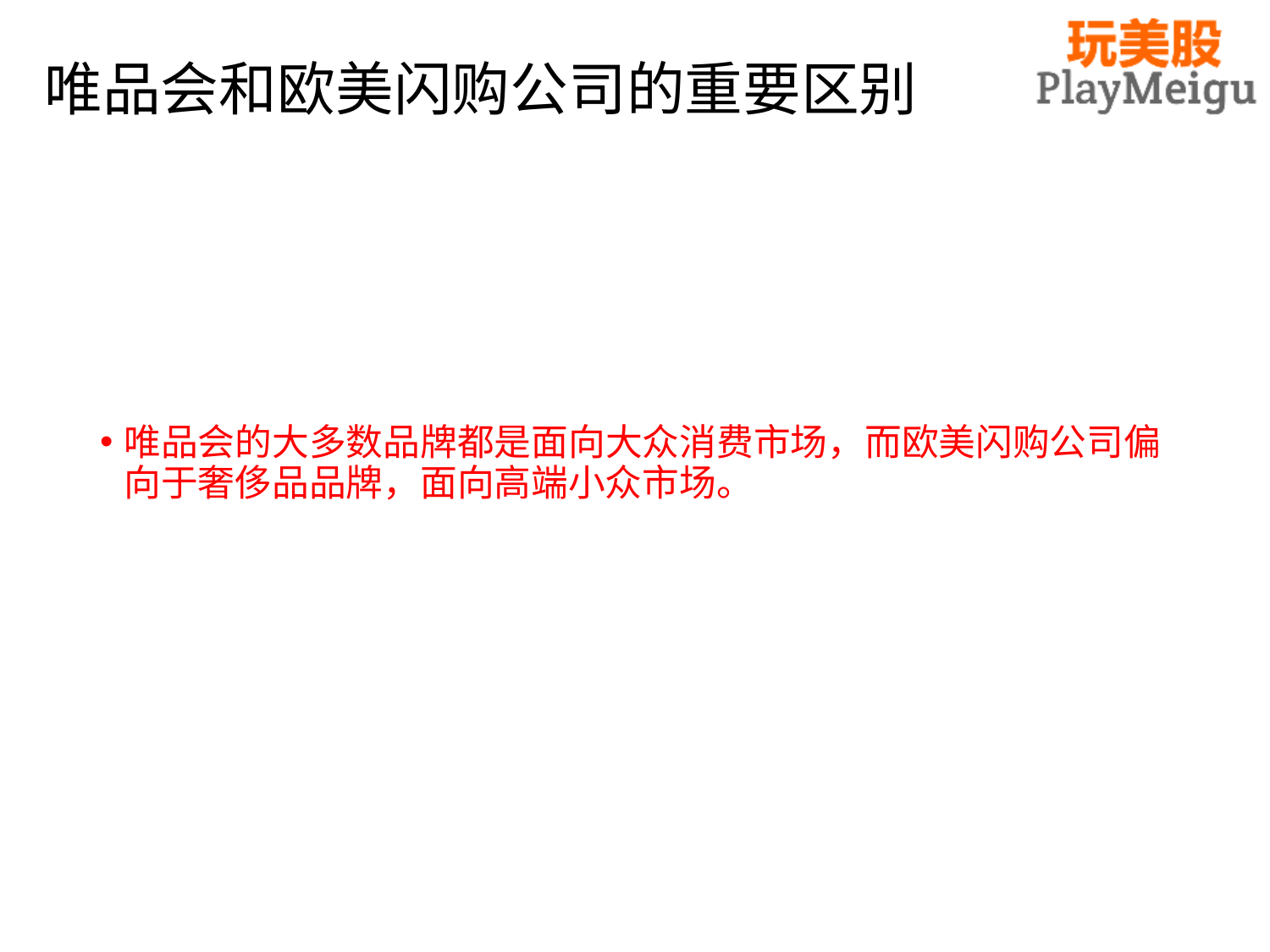

# 唯品会和欧美闪购公司的重要区别

唯品会的大多数品牌都是面向大众消费市场，而欧美闪购公司偏向于奢侈品品牌，面向高端小众市场。